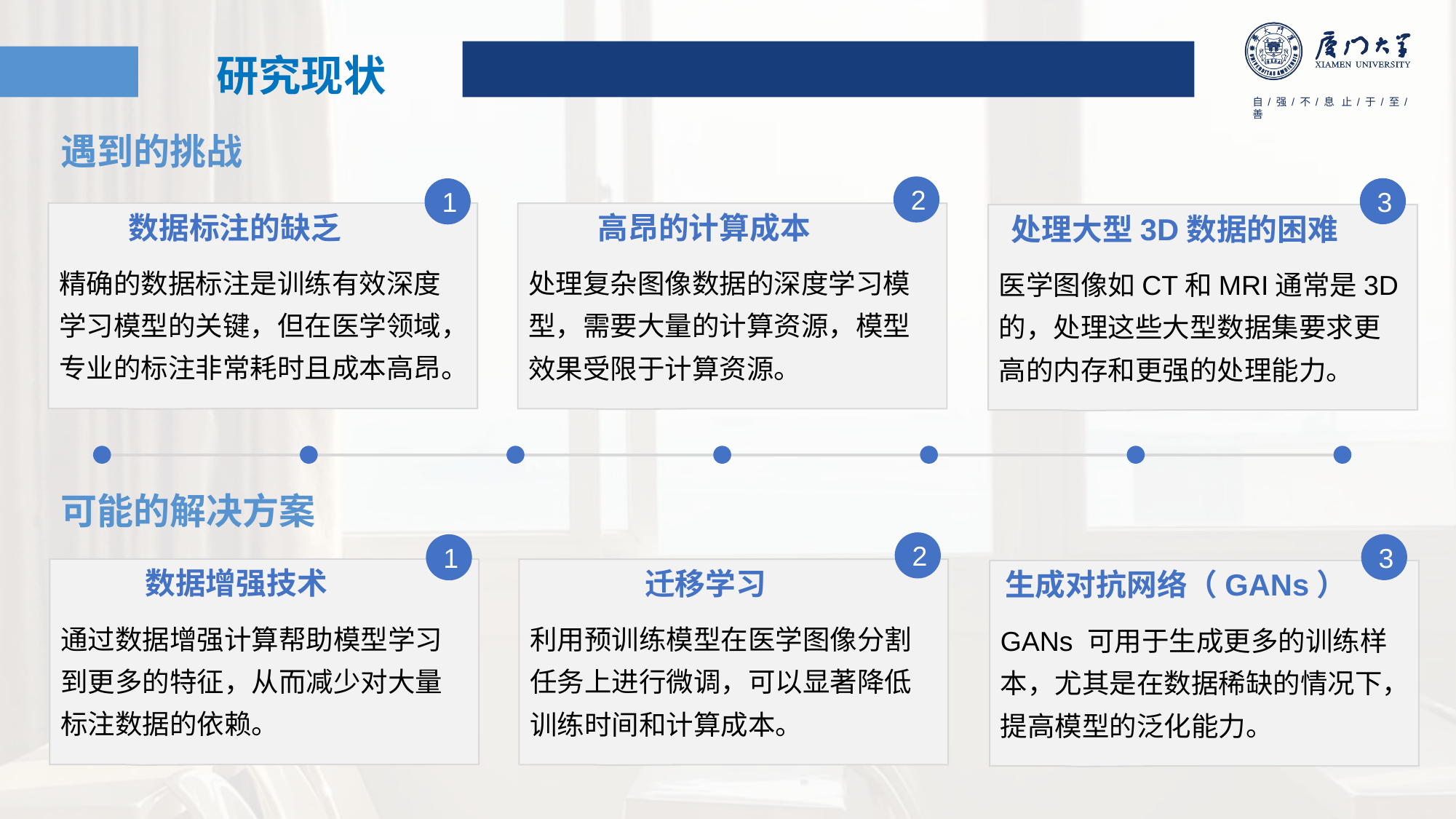

研究现状
遇到的挑战
2
3
1

数据标注的缺乏

高昂的计算成本

处理大型3D数据的困难
精确的数据标注是训练有效深度学习模型的关键，但在医学领域，专业的标注非常耗时且成本高昂。
处理复杂图像数据的深度学习模型，需要大量的计算资源，模型效果受限于计算资源。
医学图像如CT和MRI通常是3D的，处理这些大型数据集要求更高的内存和更强的处理能力。

可能的解决方案
2
3
1

数据增强技术

迁移学习

生成对抗网络（GANs）
通过数据增强计算帮助模型学习到更多的特征，从而减少对大量标注数据的依赖。
利用预训练模型在医学图像分割任务上进行微调，可以显著降低训练时间和计算成本。
GANs 可用于生成更多的训练样本，尤其是在数据稀缺的情况下，提高模型的泛化能力。